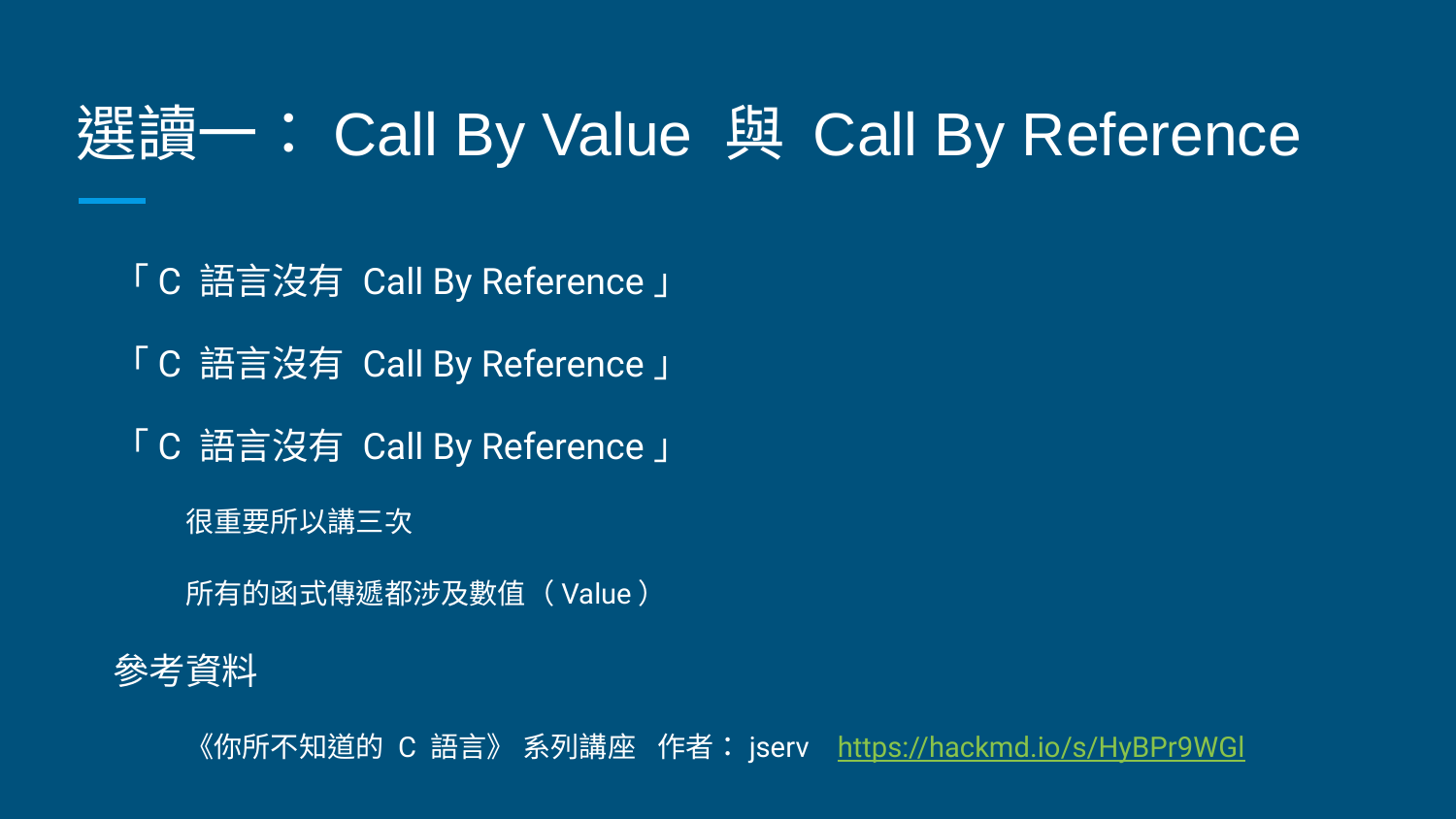

# 選讀一：Call By Value 與 Call By Reference
「C 語言沒有 Call By Reference」
「C 語言沒有 Call By Reference」
「C 語言沒有 Call By Reference」
很重要所以講三次
所有的函式傳遞都涉及數值（Value）
參考資料
《你所不知道的 C 語言》 系列講座   作者：jserv    https://hackmd.io/s/HyBPr9WGl